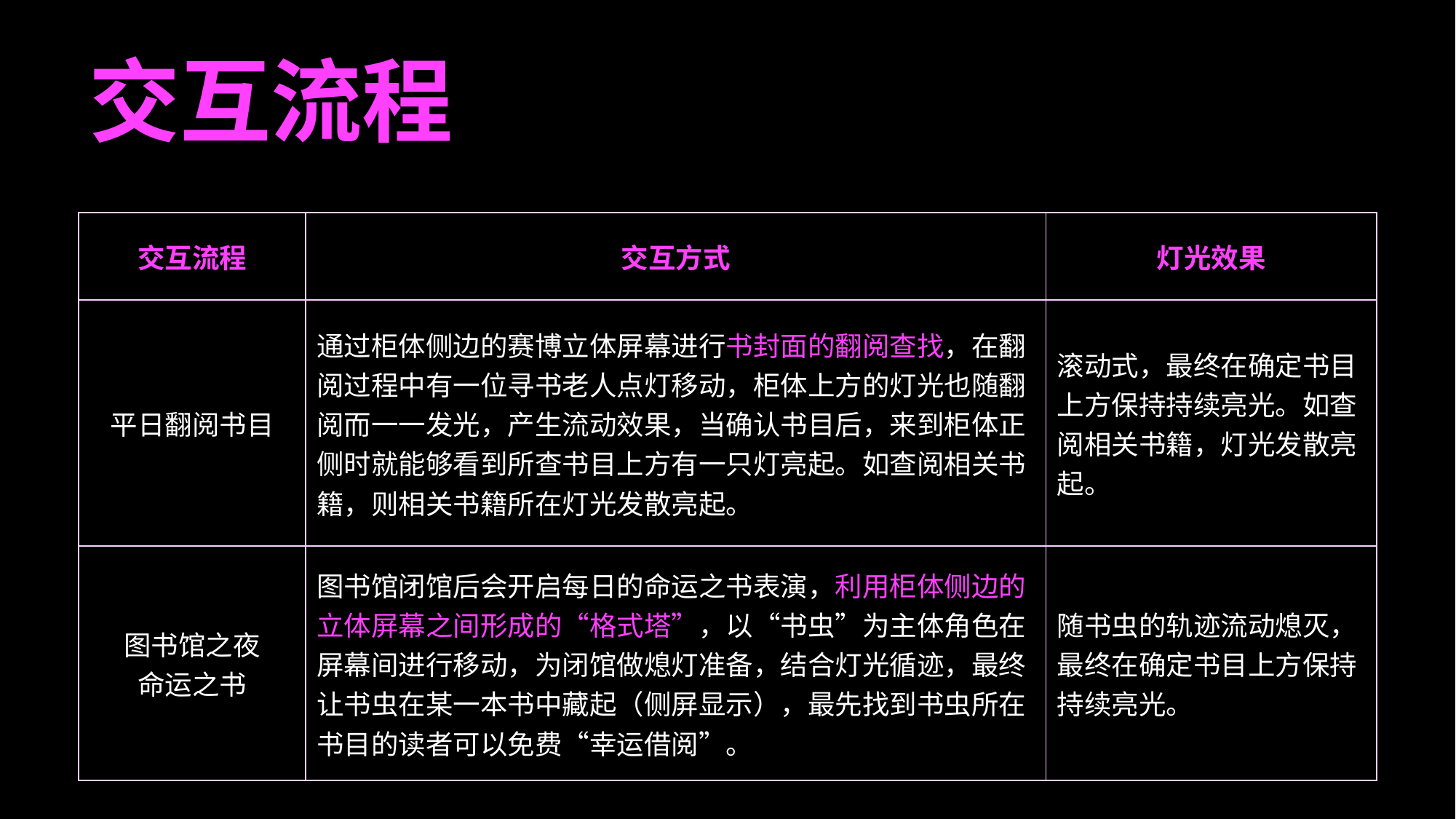

交互流程
| 交互流程 | 交互方式 | 灯光效果 |
| --- | --- | --- |
| 平日翻阅书目 | 通过柜体侧边的赛博立体屏幕进行书封面的翻阅查找，在翻阅过程中有一位寻书老人点灯移动，柜体上方的灯光也随翻阅而一一发光，产生流动效果，当确认书目后，来到柜体正侧时就能够看到所查书目上方有一只灯亮起。如查阅相关书籍，则相关书籍所在灯光发散亮起。 | 滚动式，最终在确定书目上方保持持续亮光。如查阅相关书籍，灯光发散亮起。 |
| 图书馆之夜 命运之书 | 图书馆闭馆后会开启每日的命运之书表演，利用柜体侧边的立体屏幕之间形成的“格式塔”，以“书虫”为主体角色在屏幕间进行移动，为闭馆做熄灯准备，结合灯光循迹，最终让书虫在某一本书中藏起（侧屏显示），最先找到书虫所在书目的读者可以免费“幸运借阅”。 | 随书虫的轨迹流动熄灭，最终在确定书目上方保持持续亮光。 |